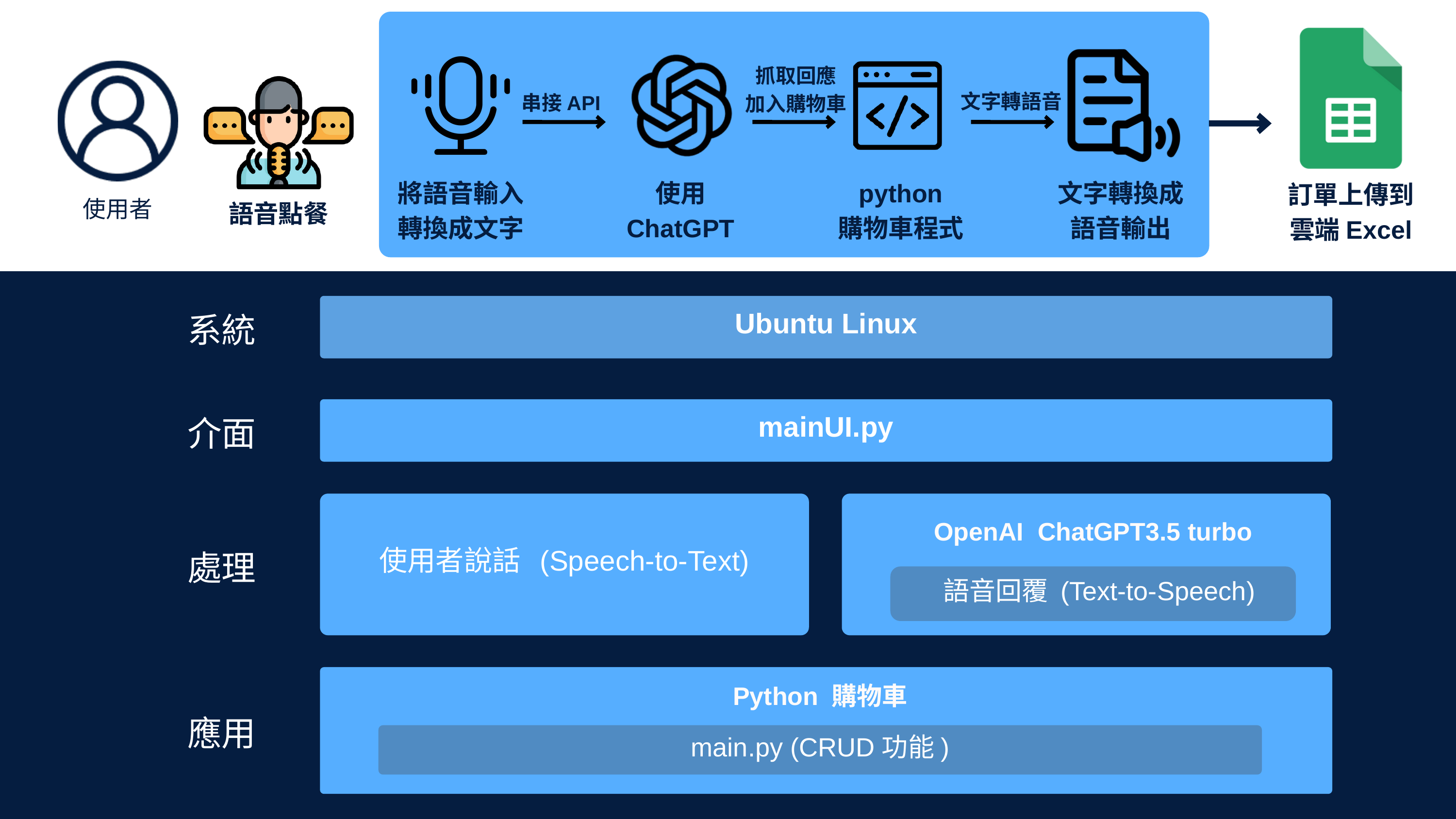

抓取回應
加入購物車

文字轉語音
串接API

將語音輸入
轉換成文字
使用
ChatGPT
python
購物車程式
文字轉換成
語音輸出

訂單上傳到
雲端Excel

語音點餐

使用者

Ubuntu Linux
系統

mainUI.py
介面

使用者說話  (Speech-to-Text)

OpenAI  ChatGPT3.5 turbo
處理

 語音回覆 (Text-to-Speech)

Python 購物車
應用

main.py (CRUD功能)